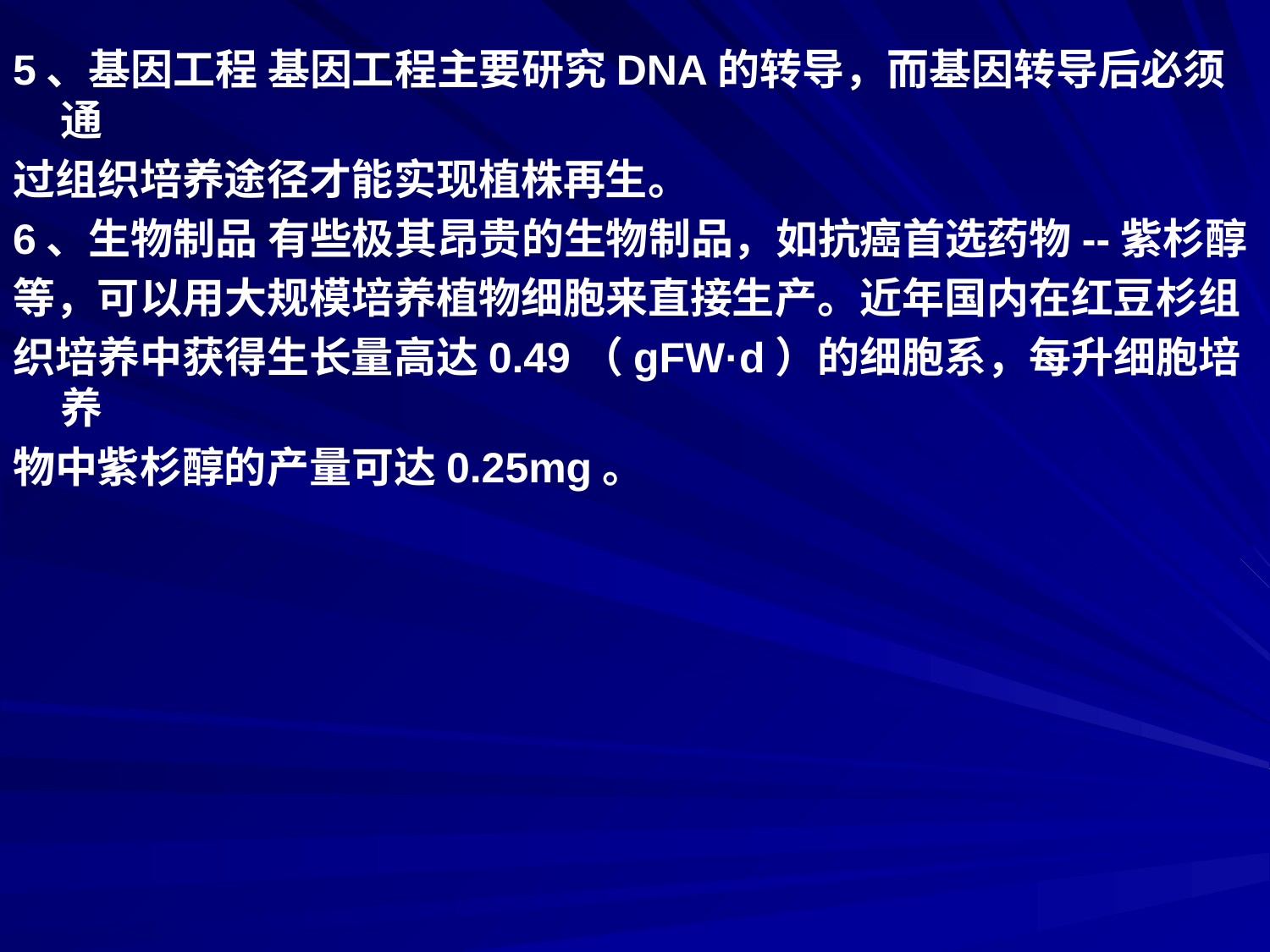

5、基因工程 基因工程主要研究DNA的转导，而基因转导后必须通
过组织培养途径才能实现植株再生。
6、生物制品 有些极其昂贵的生物制品，如抗癌首选药物--紫杉醇
等，可以用大规模培养植物细胞来直接生产。近年国内在红豆杉组
织培养中获得生长量高达0.49（gFW·d）的细胞系，每升细胞培养
物中紫杉醇的产量可达0.25mg。